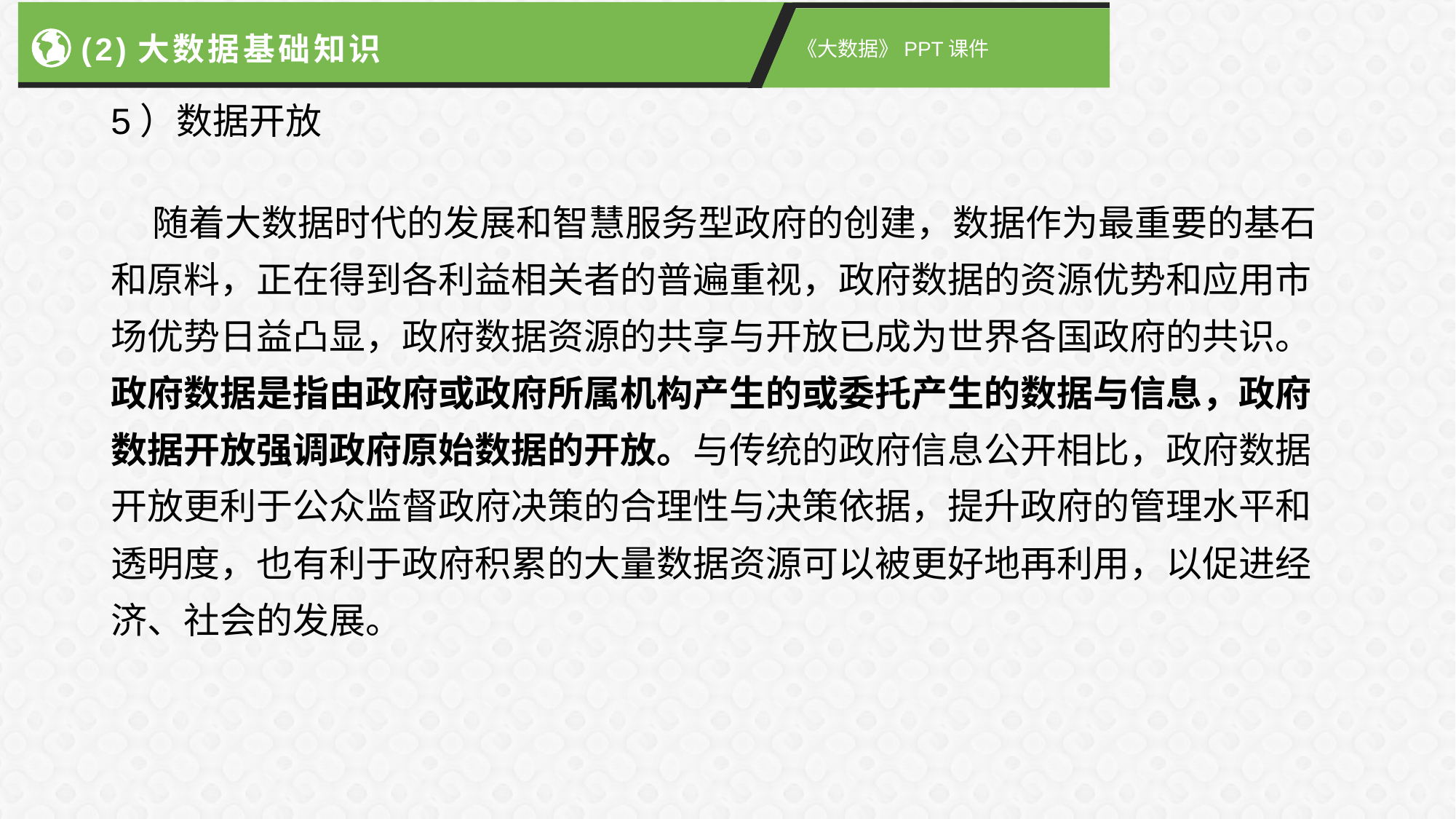

# 5）数据开放

(2)大数据基础知识

《大数据》PPT课件
    随着大数据时代的发展和智慧服务型政府的创建，数据作为最重要的基石和原料，正在得到各利益相关者的普遍重视，政府数据的资源优势和应用市场优势日益凸显，政府数据资源的共享与开放已成为世界各国政府的共识。政府数据是指由政府或政府所属机构产生的或委托产生的数据与信息，政府数据开放强调政府原始数据的开放。与传统的政府信息公开相比，政府数据开放更利于公众监督政府决策的合理性与决策依据，提升政府的管理水平和透明度，也有利于政府积累的大量数据资源可以被更好地再利用，以促进经济、社会的发展。